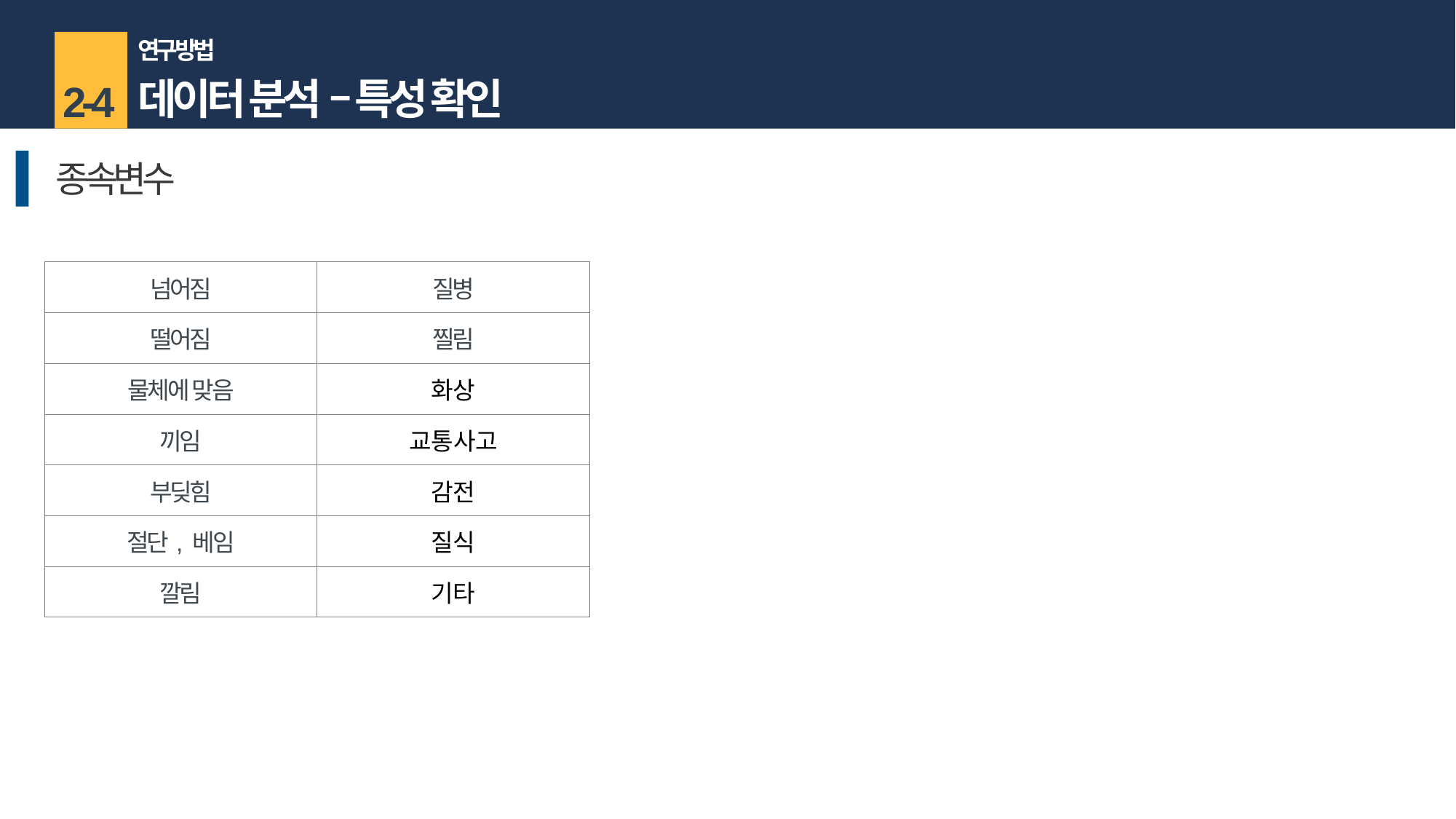

연구 방법

데이터 분석 – 특성 확인
2-4

종속변수
| 넘어짐 | 질병 |
| --- | --- |
| 떨어짐 | 찔림 |
| 물체에 맞음 | 화상 |
| 끼임 | 교통사고 |
| 부딪힘 | 감전 |
| 절단, 베임 | 질식 |
| 깔림 | 기타 |